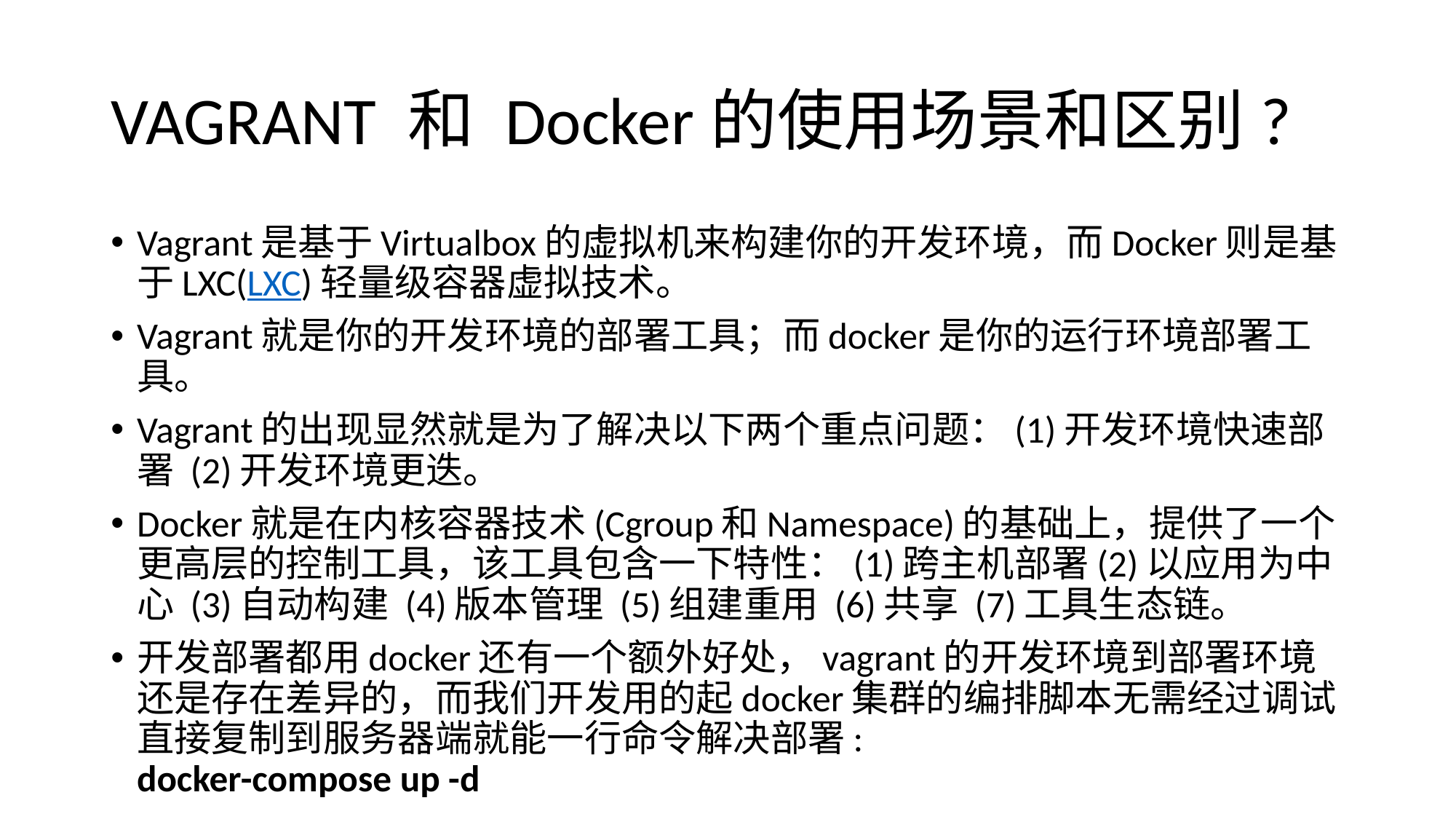

# VAGRANT 和 Docker的使用场景和区别?
Vagrant是基于Virtualbox的虚拟机来构建你的开发环境，而Docker则是基于LXC(LXC)轻量级容器虚拟技术。
Vagrant就是你的开发环境的部署工具；而docker是你的运行环境部署工具。
Vagrant的出现显然就是为了解决以下两个重点问题：(1)开发环境快速部署 (2)开发环境更迭。
Docker就是在内核容器技术(Cgroup和Namespace)的基础上，提供了一个更高层的控制工具，该工具包含一下特性：(1)跨主机部署(2)以应用为中心 (3)自动构建 (4)版本管理 (5)组建重用 (6)共享 (7)工具生态链。
开发部署都用docker还有一个额外好处，vagrant的开发环境到部署环境还是存在差异的，而我们开发用的起docker集群的编排脚本无需经过调试直接复制到服务器端就能一行命令解决部署:
docker-compose up -d